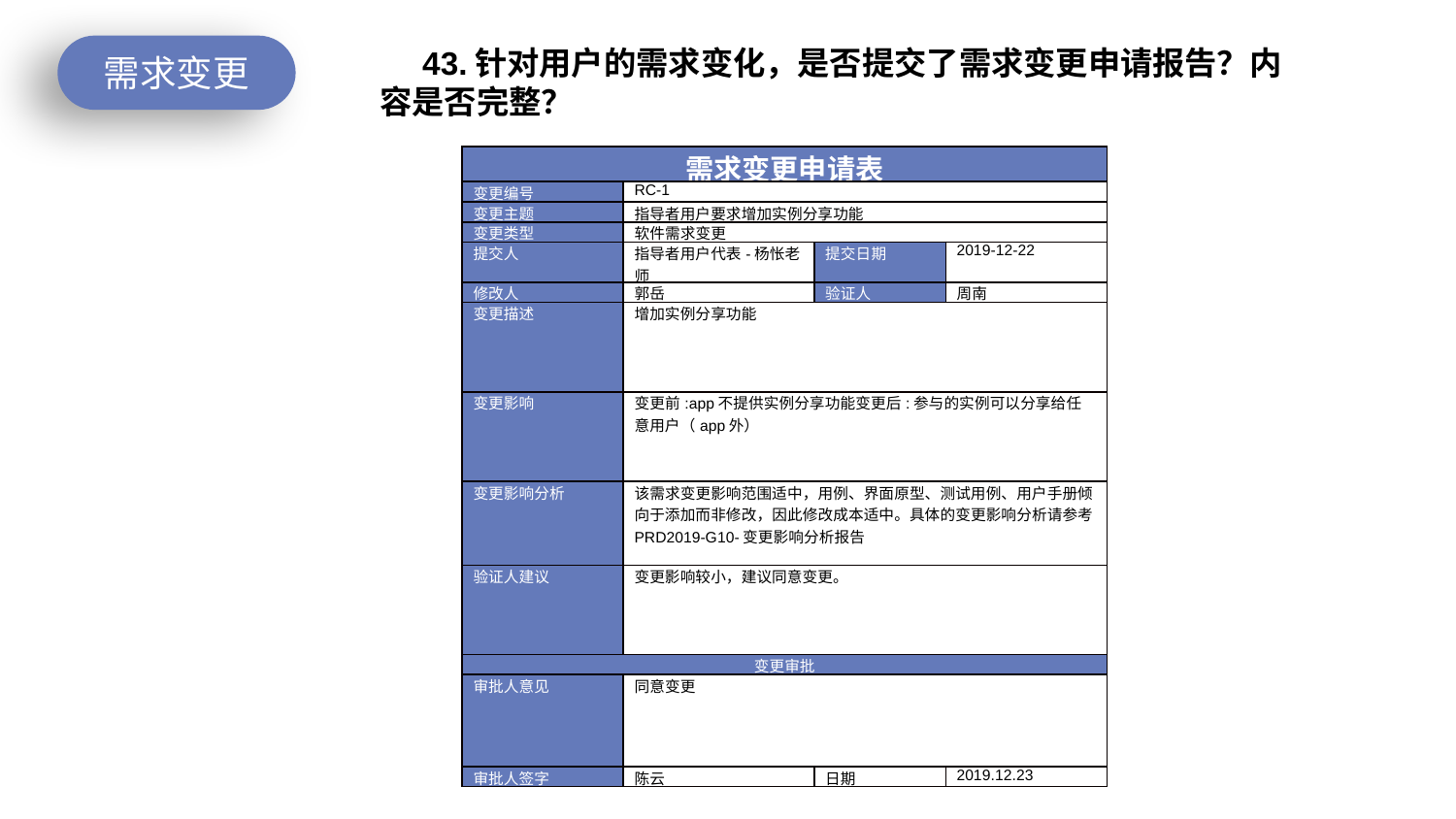

需求变更
43.针对用户的需求变化，是否提交了需求变更申请报告？内容是否完整？
| 需求变更申请表 |  |  |  |
| --- | --- | --- | --- |
| 变更编号 | RC-1 |  |  |
| 变更主题 | 指导者用户要求增加实例分享功能 |  |  |
| 变更类型 | 软件需求变更 |  |  |
| 提交人 | 指导者用户代表-杨怅老师 | 提交日期 | 2019-12-22 |
| 修改人 | 郭岳 | 验证人 | 周南 |
| 变更描述 | 增加实例分享功能 |  |  |
| 变更影响 | 变更前:app不提供实例分享功能变更后:参与的实例可以分享给任意用户（app外） |  |  |
| 变更影响分析 | 该需求变更影响范围适中，用例、界面原型、测试用例、用户手册倾向于添加而非修改，因此修改成本适中。具体的变更影响分析请参考PRD2019-G10-变更影响分析报告 |  |  |
| 验证人建议 | 变更影响较小，建议同意变更。 |  |  |
| 变更审批 |  |  |  |
| 审批人意见 | 同意变更 |  |  |
| 审批人签字 | 陈云 | 日期 | 2019.12.23 |